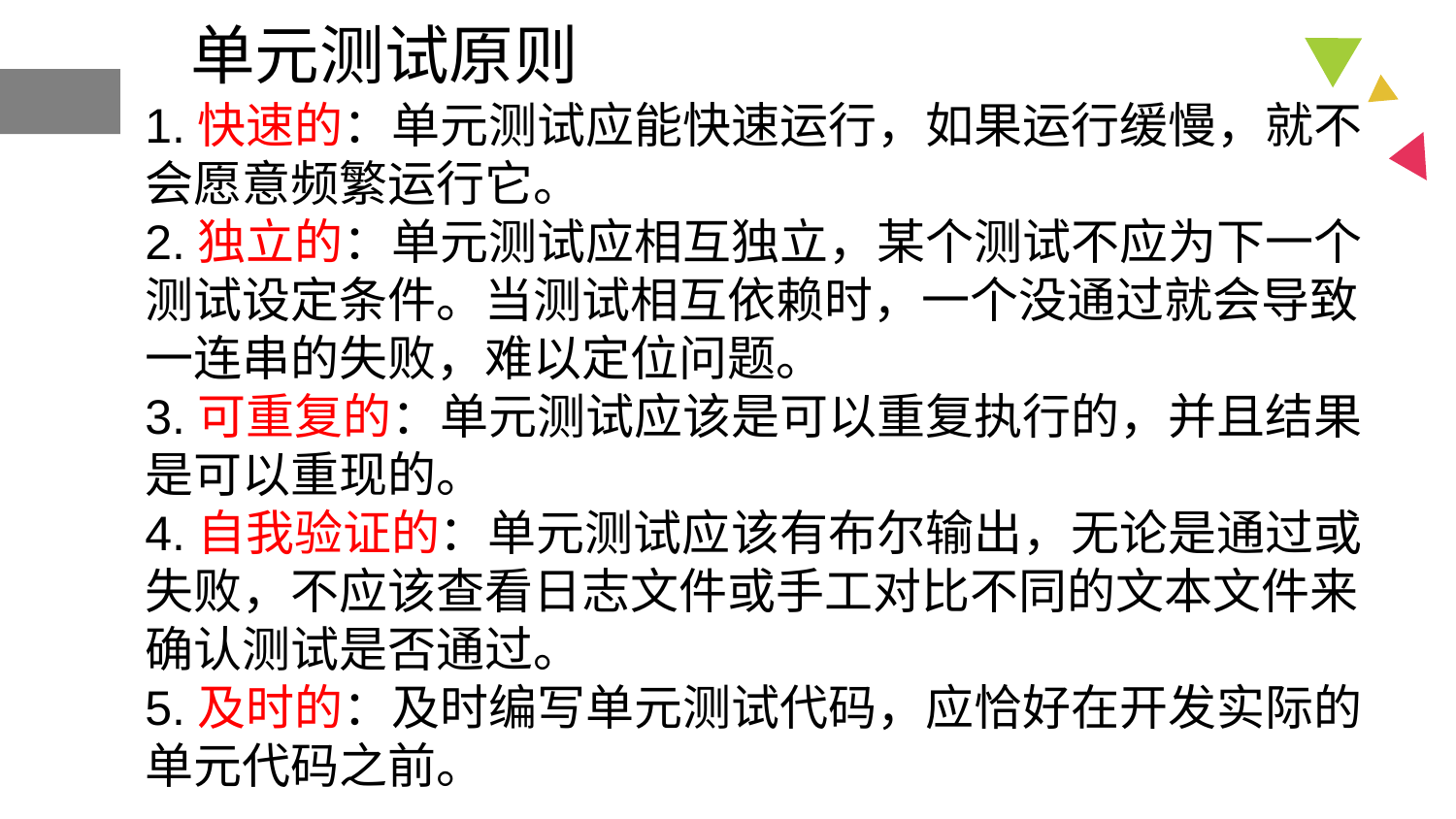

单元测试原则

1.快速的：单元测试应能快速运行，如果运行缓慢，就不会愿意频繁运行它。
2.独立的：单元测试应相互独立，某个测试不应为下一个测试设定条件。当测试相互依赖时，一个没通过就会导致一连串的失败，难以定位问题。
3.可重复的：单元测试应该是可以重复执行的，并且结果是可以重现的。
4.自我验证的：单元测试应该有布尔输出，无论是通过或失败，不应该查看日志文件或手工对比不同的文本文件来确认测试是否通过。
5.及时的：及时编写单元测试代码，应恰好在开发实际的单元代码之前。